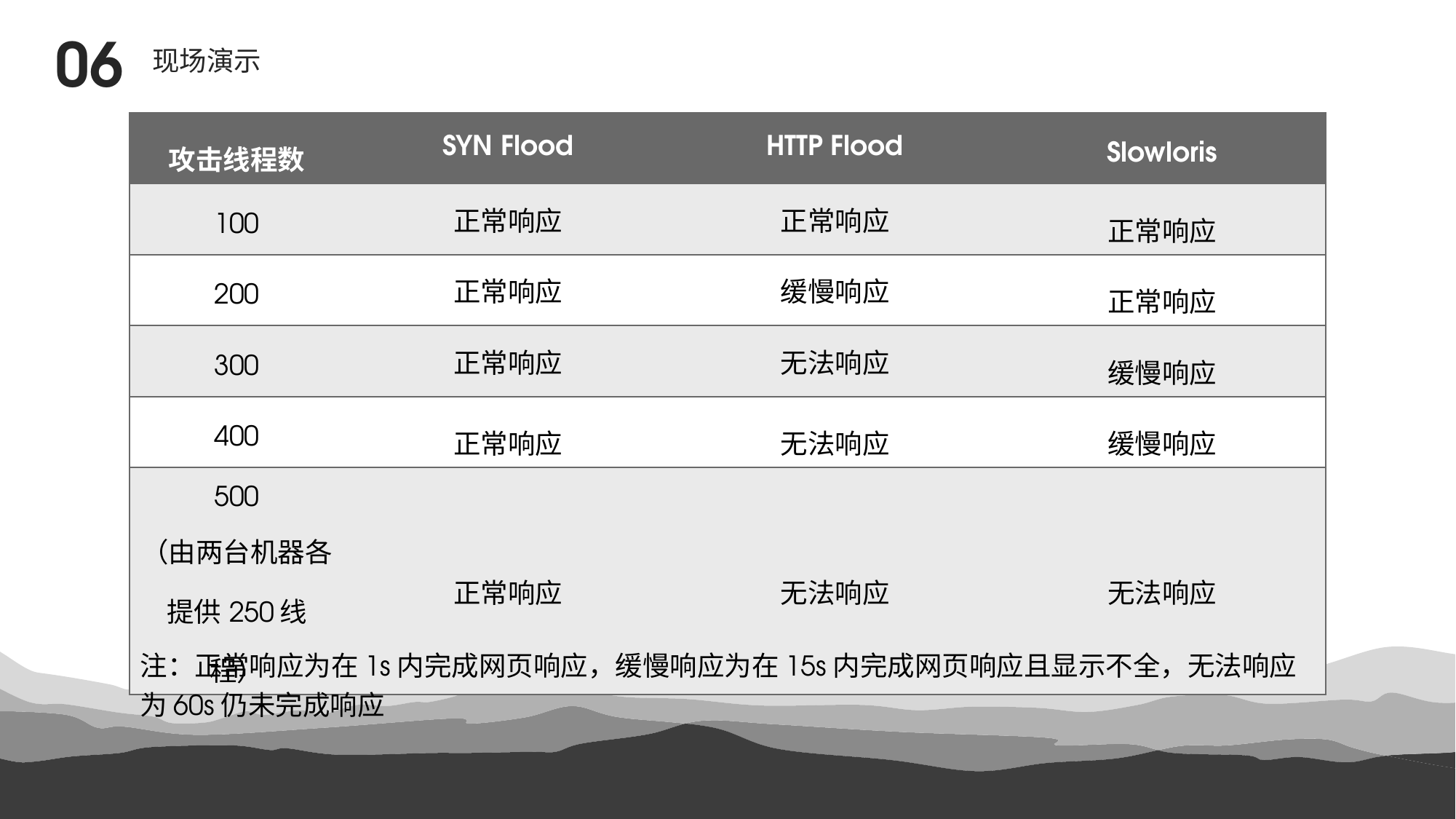

06
现场演示
| 攻击线程数 | SYN Flood | HTTP Flood | Slowloris |
| --- | --- | --- | --- |
| 100 | 正常响应 | 正常响应 | 正常响应 |
| 200 | 正常响应 | 缓慢响应 | 正常响应 |
| 300 | 正常响应 | 无法响应 | 缓慢响应 |
| 400 | 正常响应 | 无法响应 | 缓慢响应 |
| 500 （由两台机器各提供250线程） | 正常响应 | 无法响应 | 无法响应 |
注：正常响应为在1s内完成网页响应，缓慢响应为在15s内完成网页响应且显示不全，无法响应为60s仍未完成响应